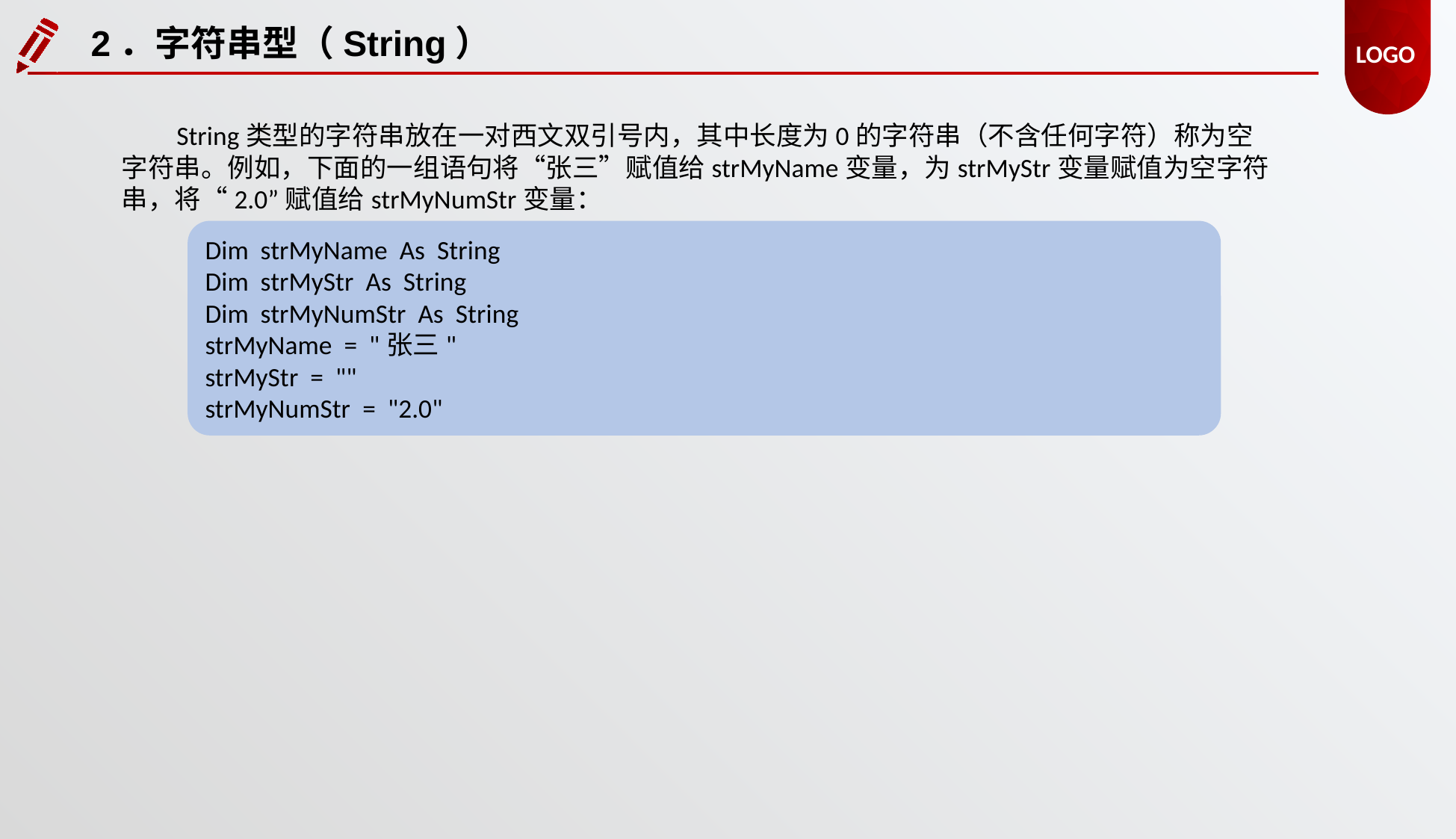

2．字符串型（String）
String类型的字符串放在一对西文双引号内，其中长度为0的字符串（不含任何字符）称为空字符串。例如，下面的一组语句将“张三”赋值给strMyName变量，为strMyStr变量赋值为空字符串，将“2.0”赋值给strMyNumStr变量：
Dim  strMyName  As  String
Dim  strMyStr  As  String
Dim  strMyNumStr  As  String
strMyName  =  "张三"
strMyStr  =  ""
strMyNumStr  =  "2.0"